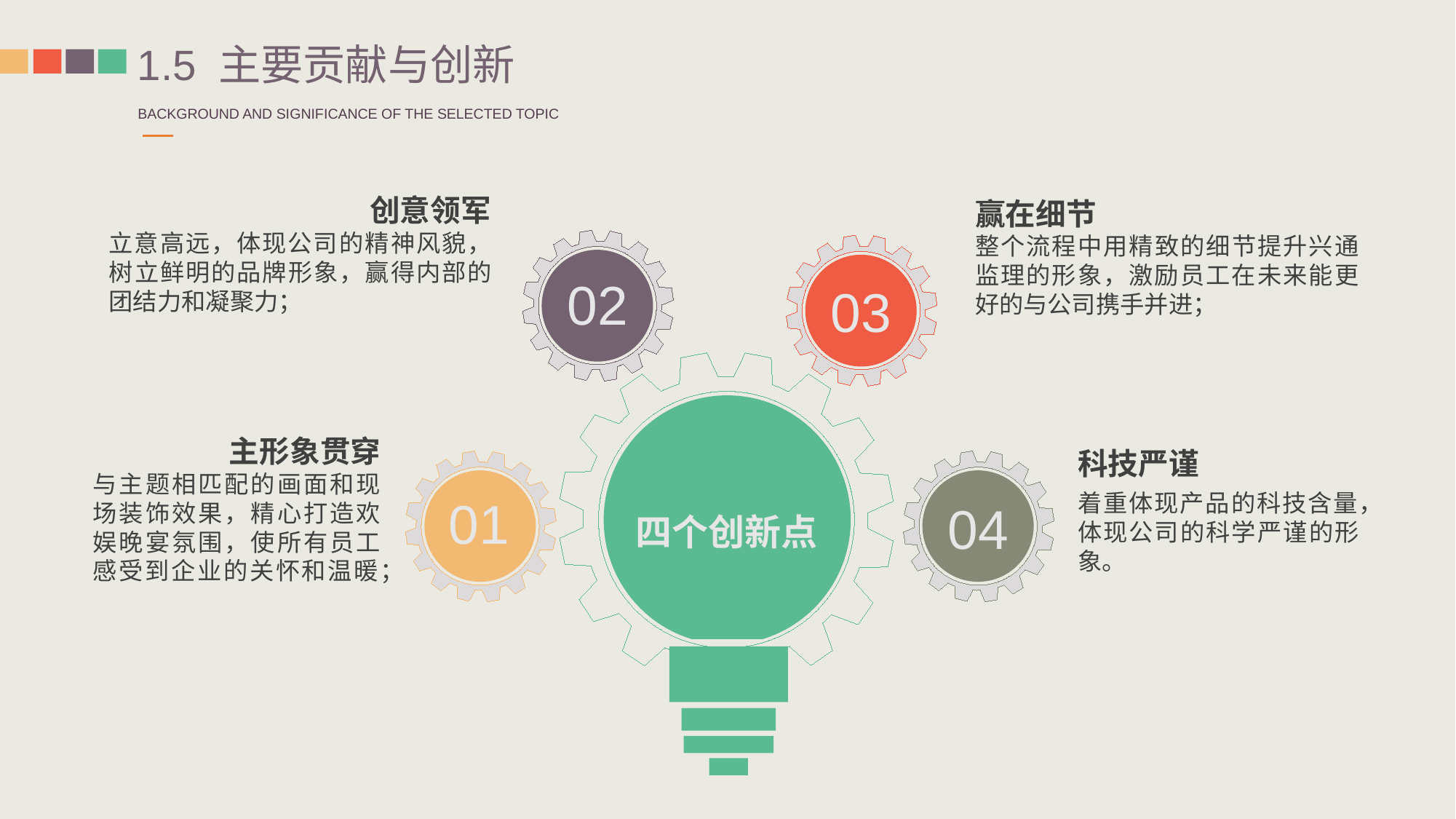

1.5 主要贡献与创新
BACKGROUND AND SIGNIFICANCE OF THE SELECTED TOPIC

创意领军
立意高远，体现公司的精神风貌，树立鲜明的品牌形象，赢得内部的团结力和凝聚力；
赢在细节
整个流程中用精致的细节提升兴通监理的形象，激励员工在未来能更好的与公司携手并进；

02

03

四个创新点

主形象贯穿
与主题相匹配的画面和现场装饰效果，精心打造欢娱晚宴氛围，使所有员工感受到企业的关怀和温暖；
科技严谨
着重体现产品的科技含量，体现公司的科学严谨的形象。

01

04